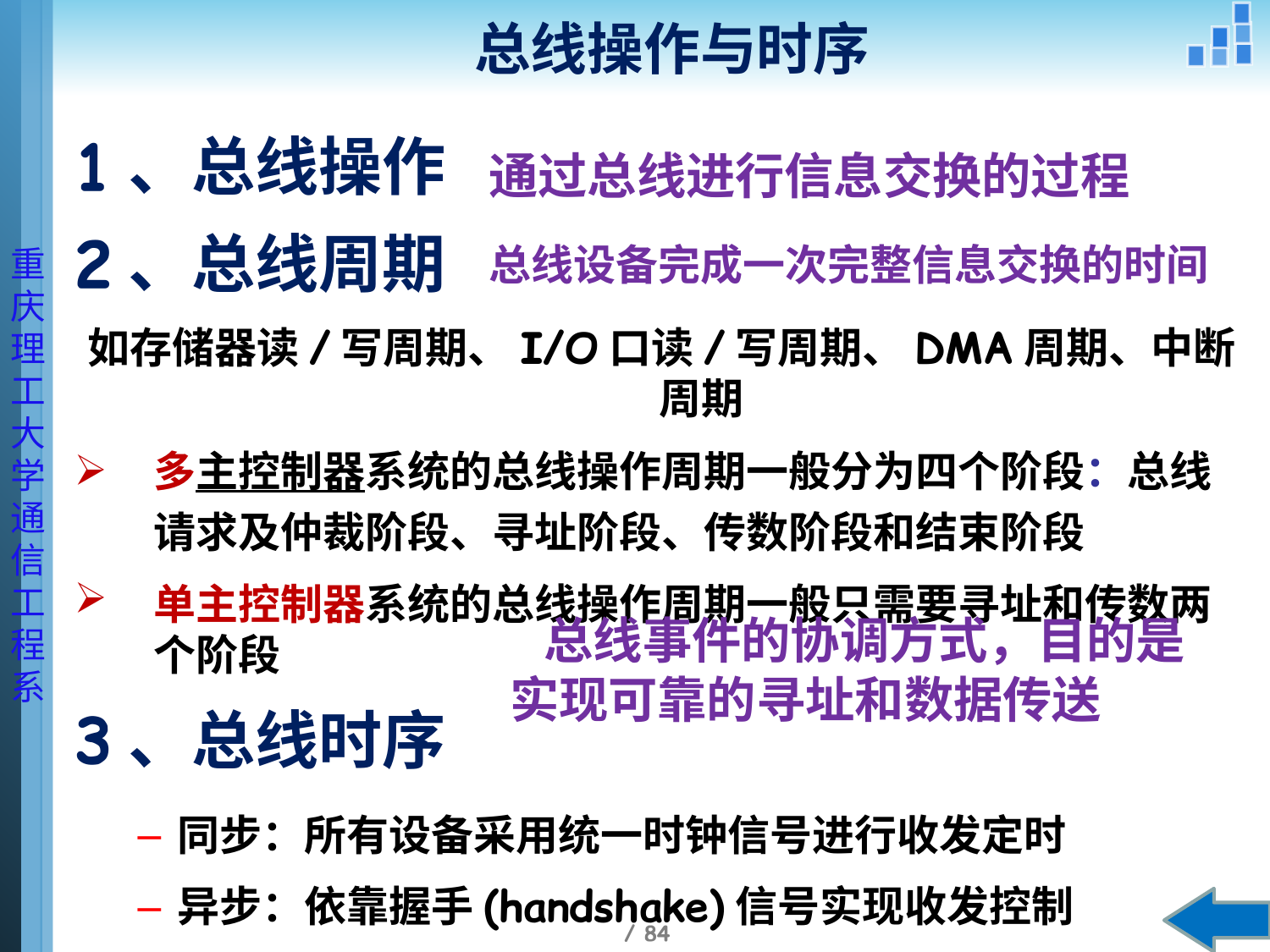

# 总线操作与时序
1、总线操作
2、总线周期
如存储器读/写周期、I/O口读/写周期、DMA周期、中断周期
多主控制器系统的总线操作周期一般分为四个阶段：总线请求及仲裁阶段、寻址阶段、传数阶段和结束阶段
单主控制器系统的总线操作周期一般只需要寻址和传数两个阶段
3、总线时序
同步：所有设备采用统一时钟信号进行收发定时
异步：依靠握手(handshake)信号实现收发控制
半同步：具有同步总线的高速和异步总线的适应性

通过总线进行信息交换的过程
总线设备完成一次完整信息交换的时间
  总线事件的协调方式，目的是实现可靠的寻址和数据传送

52
/ 84